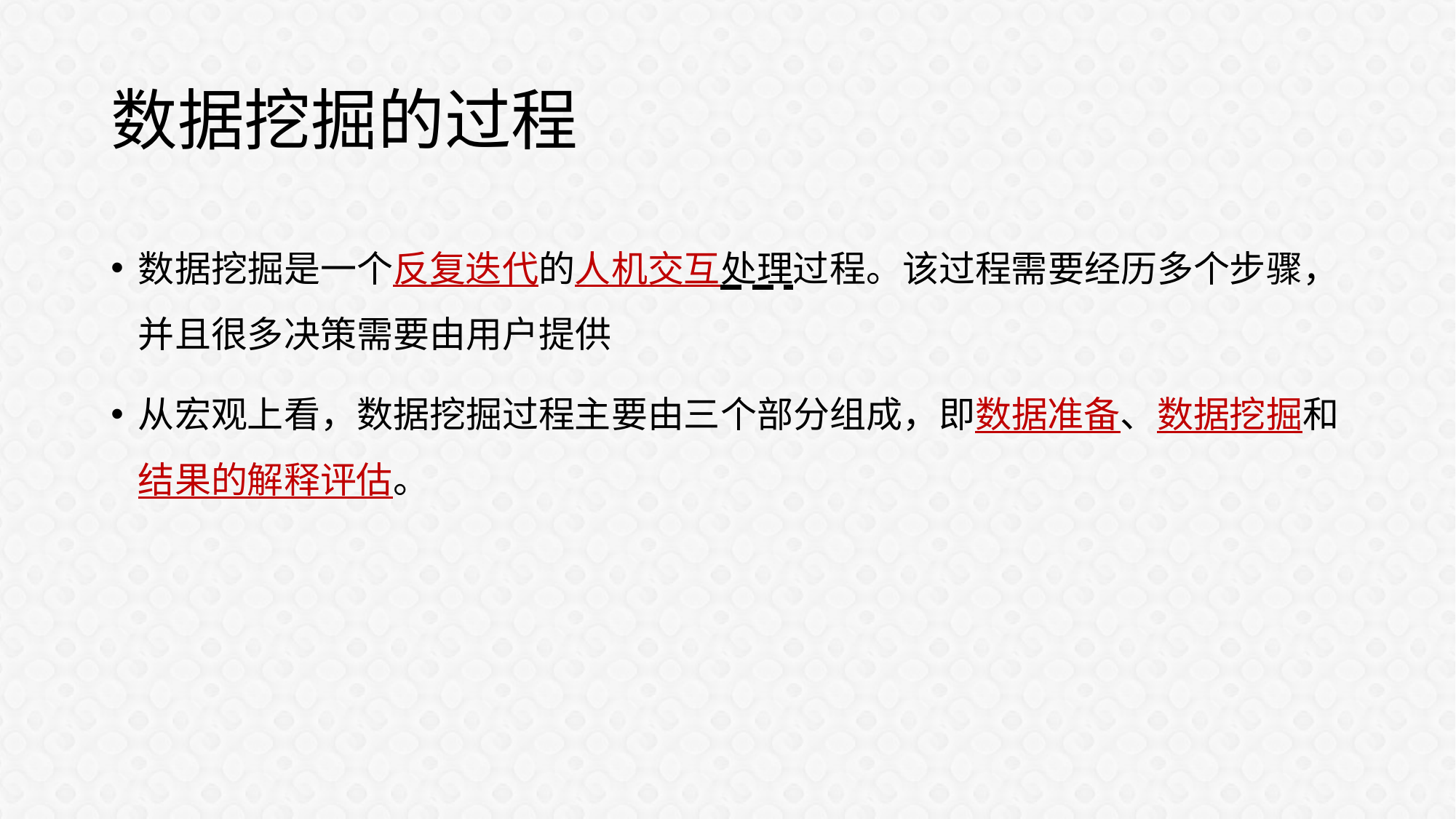

# 数据挖掘的过程
数据挖掘是一个反复迭代的人机交互处理过程。该过程需要经历多个步骤，并且很多决策需要由用户提供
从宏观上看，数据挖掘过程主要由三个部分组成，即数据准备、数据挖掘和结果的解释评估。